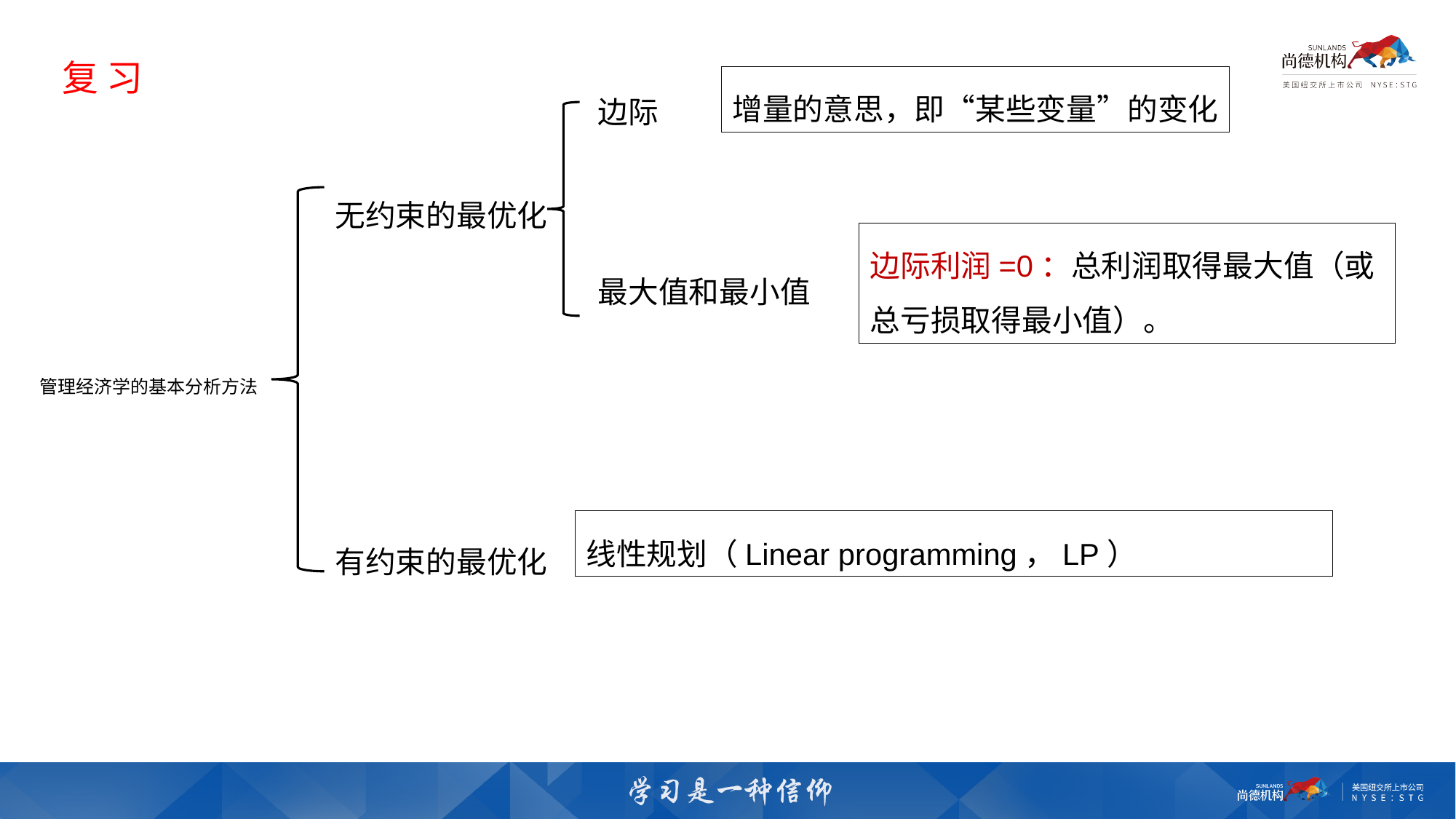

复 习
增量的意思，即“某些变量”的变化
边际

无约束的最优化

边际利润=0：总利润取得最大值（或总亏损取得最小值）。
最大值和最小值
管理经济学的基本分析方法
线性规划（Linear programming，LP）
有约束的最优化